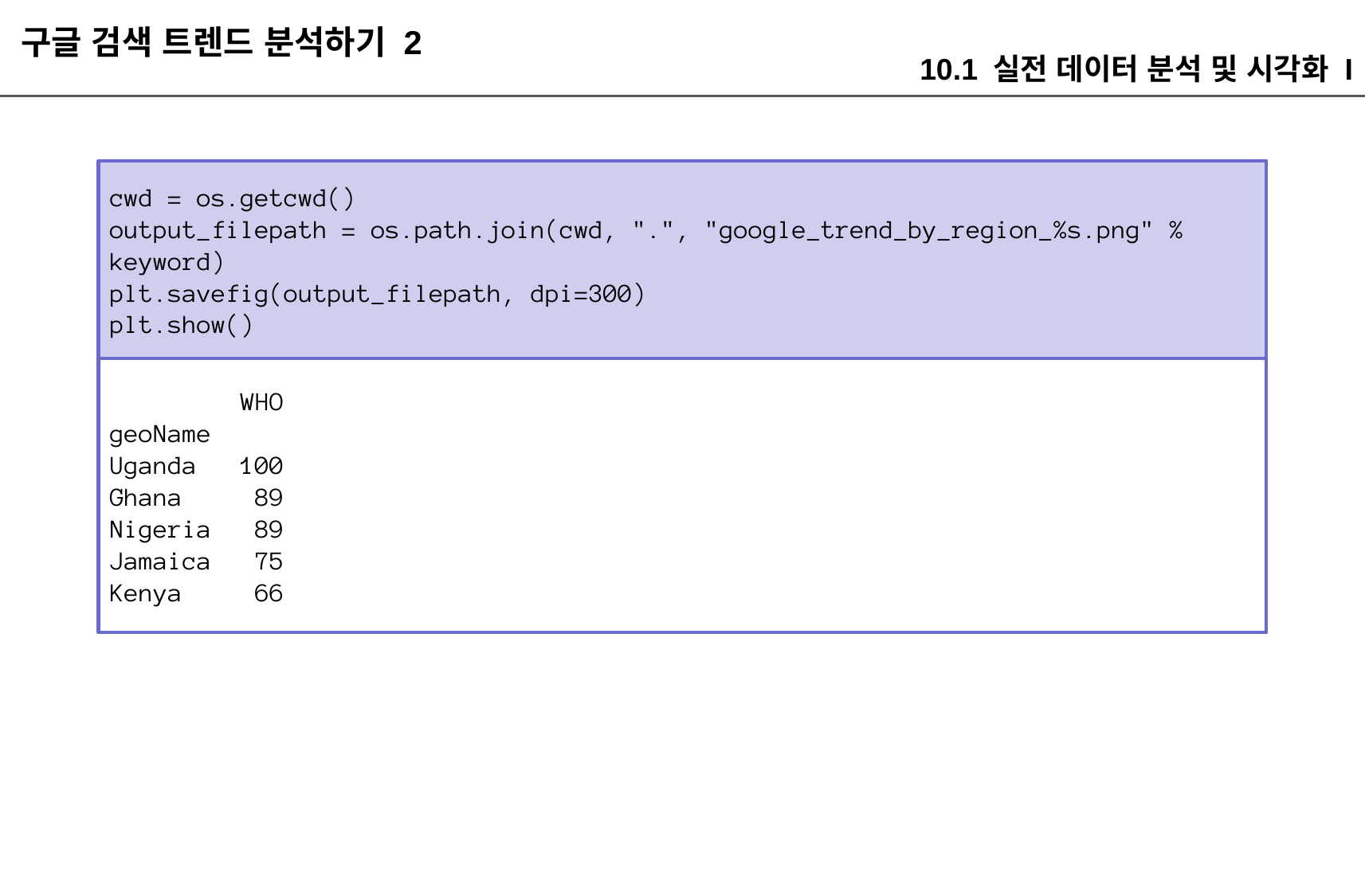

구글 검색 트렌드 분석하기 2
10.1 실전 데이터 분석 및 시각화 I
cwd = os.getcwd()
output_filepath = os.path.join(cwd, ".", "google_trend_by_region_%s.png" % keyword)
plt.savefig(output_filepath, dpi=300)
plt.show()
         WHO
geoName
Uganda   100
Ghana     89
Nigeria   89
Jamaica   75
Kenya     66